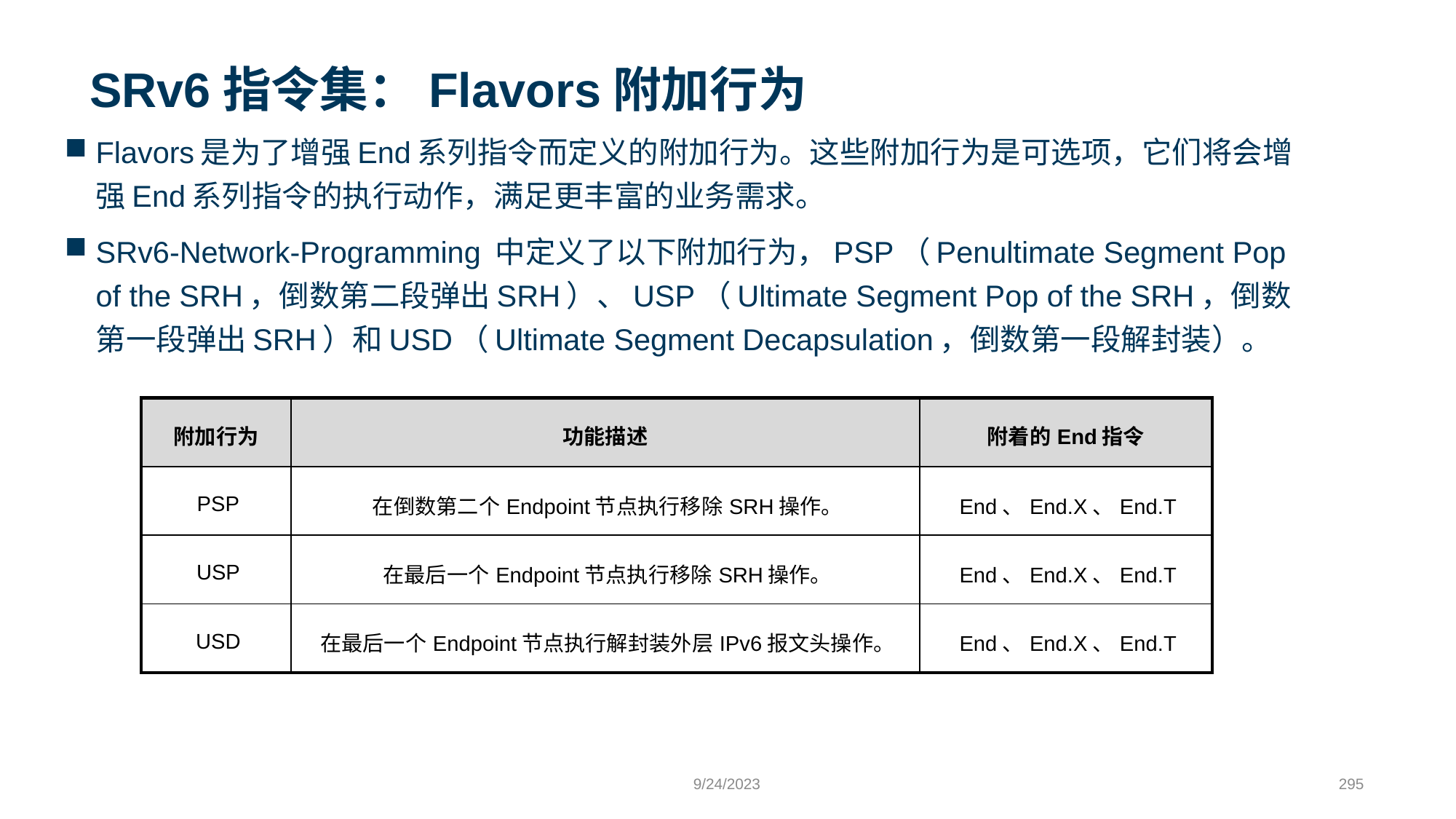

# SRv6指令集：Flavors附加行为
Flavors是为了增强End系列指令而定义的附加行为。这些附加行为是可选项，它们将会增强End系列指令的执行动作，满足更丰富的业务需求。
SRv6-Network-Programming 中定义了以下附加行为，PSP（Penultimate Segment Pop of the SRH，倒数第二段弹出SRH）、USP（Ultimate Segment Pop of the SRH，倒数第一段弹出SRH）和USD（Ultimate Segment Decapsulation，倒数第一段解封装）。
| 附加行为 | 功能描述 | 附着的End指令 |
| --- | --- | --- |
| PSP | 在倒数第二个Endpoint节点执行移除SRH操作。 | End、End.X、End.T |
| USP | 在最后一个Endpoint节点执行移除SRH操作。 | End、End.X、End.T |
| USD | 在最后一个Endpoint节点执行解封装外层IPv6报文头操作。 | End、End.X、End.T |

9/24/2023
295